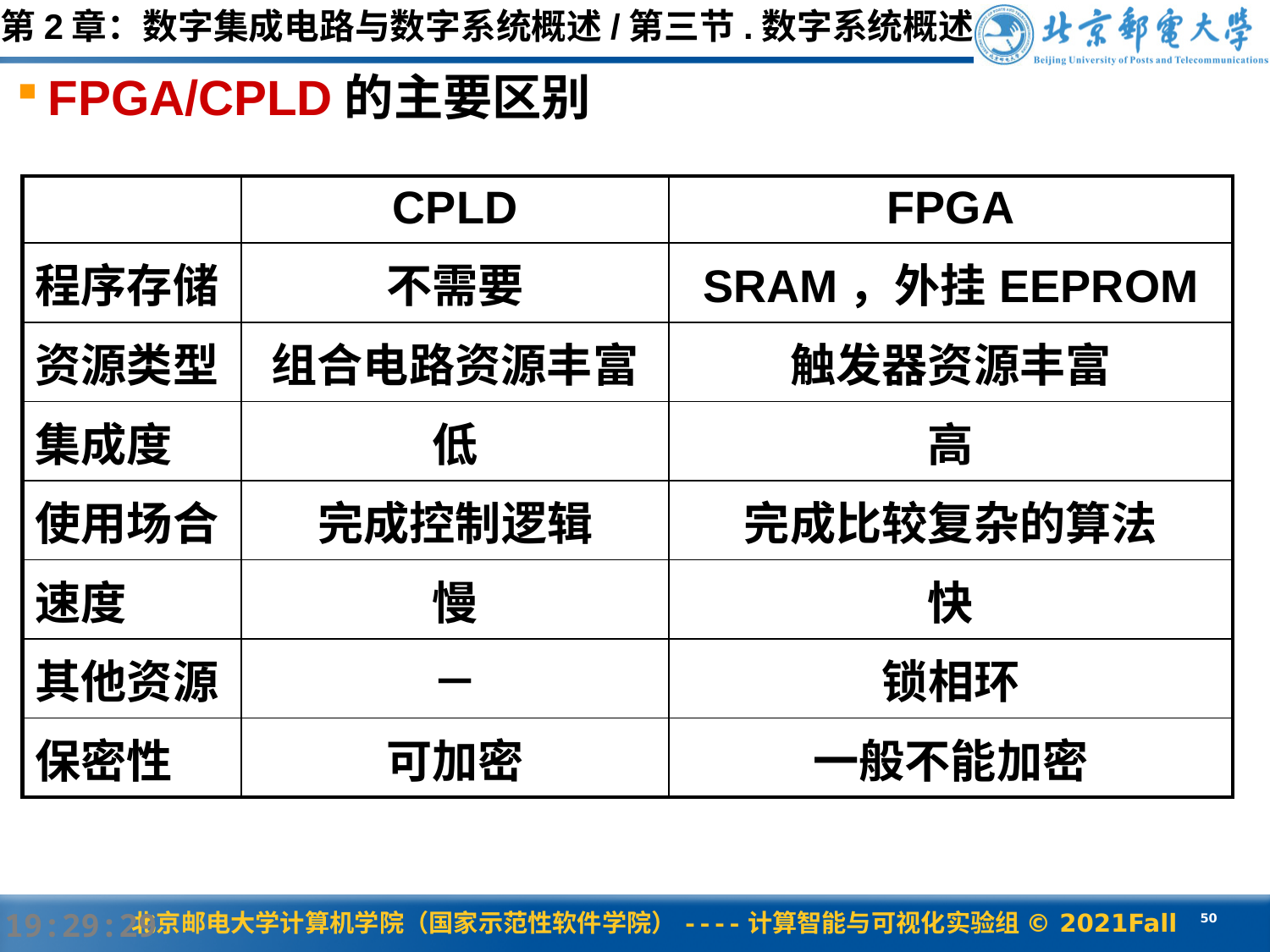

第2章：数字集成电路与数字系统概述/第三节.数字系统概述
FPGA/CPLD的主要区别
|  | CPLD | FPGA |
| --- | --- | --- |
| 程序存储 | 不需要 | SRAM，外挂EEPROM |
| 资源类型 | 组合电路资源丰富 | 触发器资源丰富 |
| 集成度 | 低 | 高 |
| 使用场合 | 完成控制逻辑 | 完成比较复杂的算法 |
| 速度 | 慢 | 快 |
| 其他资源 | － | 锁相环 |
| 保密性 | 可加密 | 一般不能加密 |